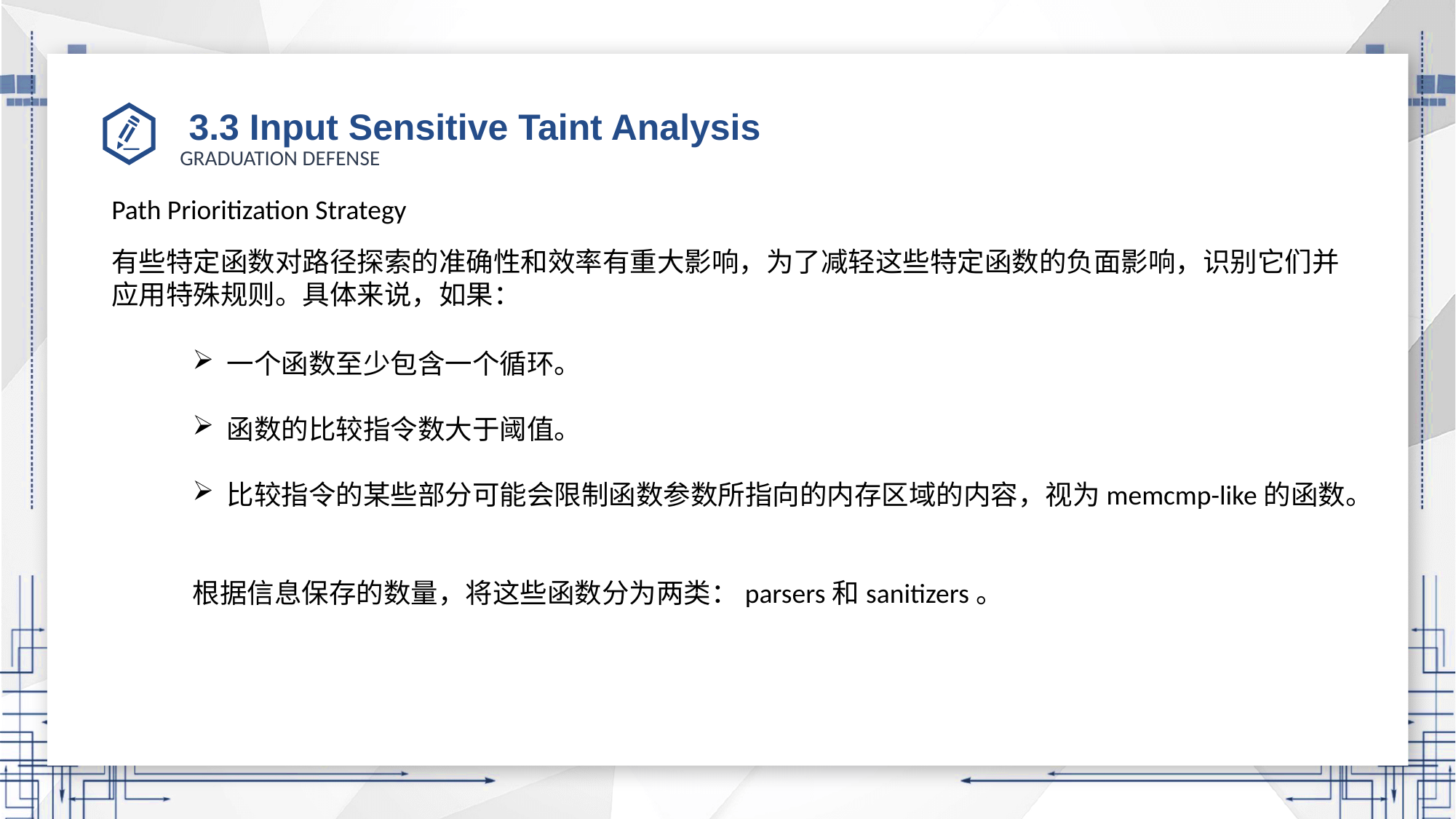

# 3.3 Input Sensitive Taint Analysis
Path Prioritization Strategy
有些特定函数对路径探索的准确性和效率有重大影响，为了减轻这些特定函数的负面影响，识别它们并应用特殊规则。具体来说，如果：
一个函数至少包含一个循环。

函数的比较指令数大于阈值。

比较指令的某些部分可能会限制函数参数所指向的内存区域的内容，视为memcmp-like的函数。

根据信息保存的数量，将这些函数分为两类：parsers和sanitizers。